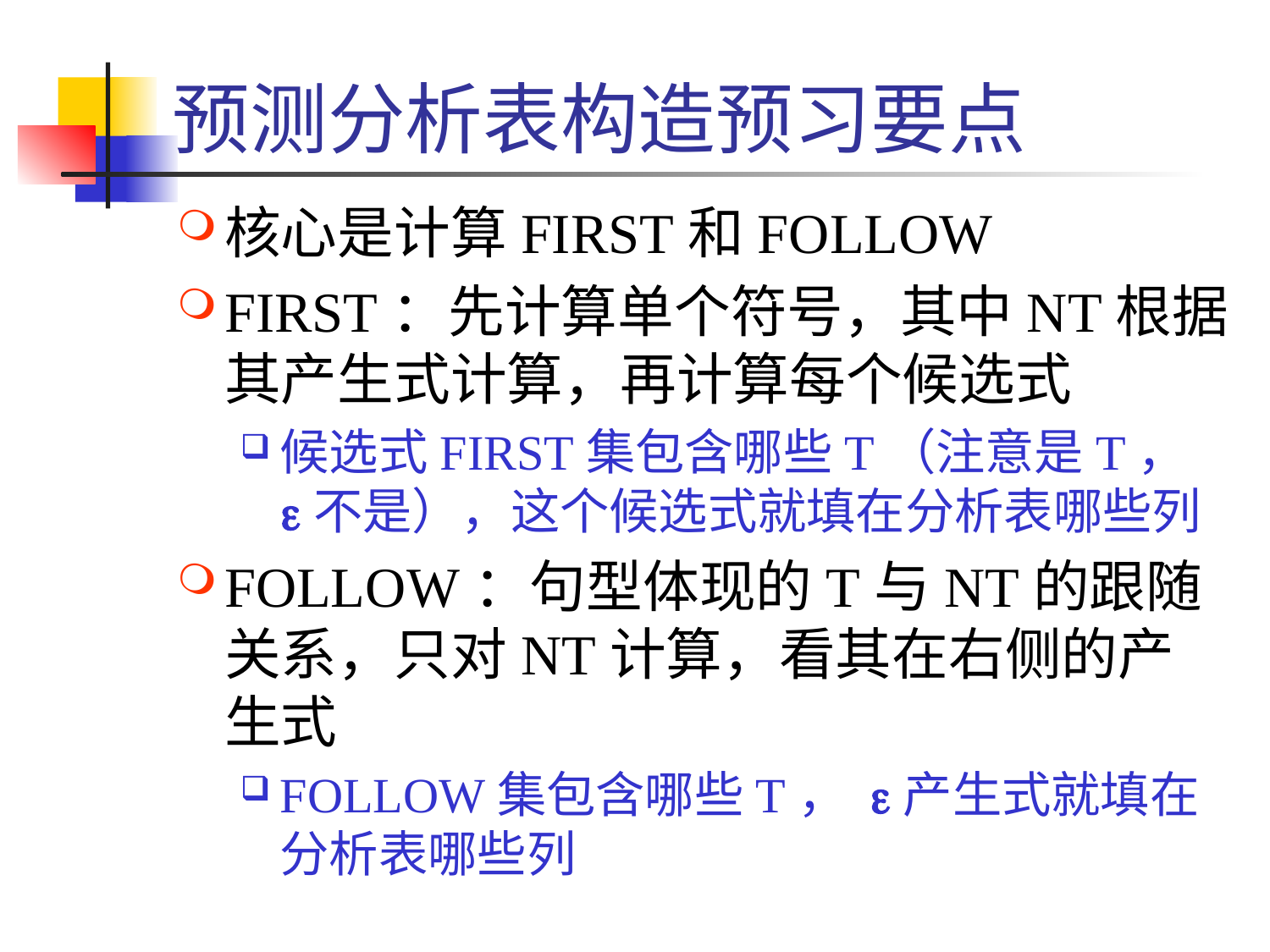

# 预测分析表构造预习要点
核心是计算FIRST和FOLLOW
FIRST：先计算单个符号，其中NT根据其产生式计算，再计算每个候选式
候选式FIRST集包含哪些T（注意是T， ε不是），这个候选式就填在分析表哪些列
FOLLOW：句型体现的T与NT的跟随关系，只对NT计算，看其在右侧的产生式
FOLLOW集包含哪些T， ε产生式就填在分析表哪些列